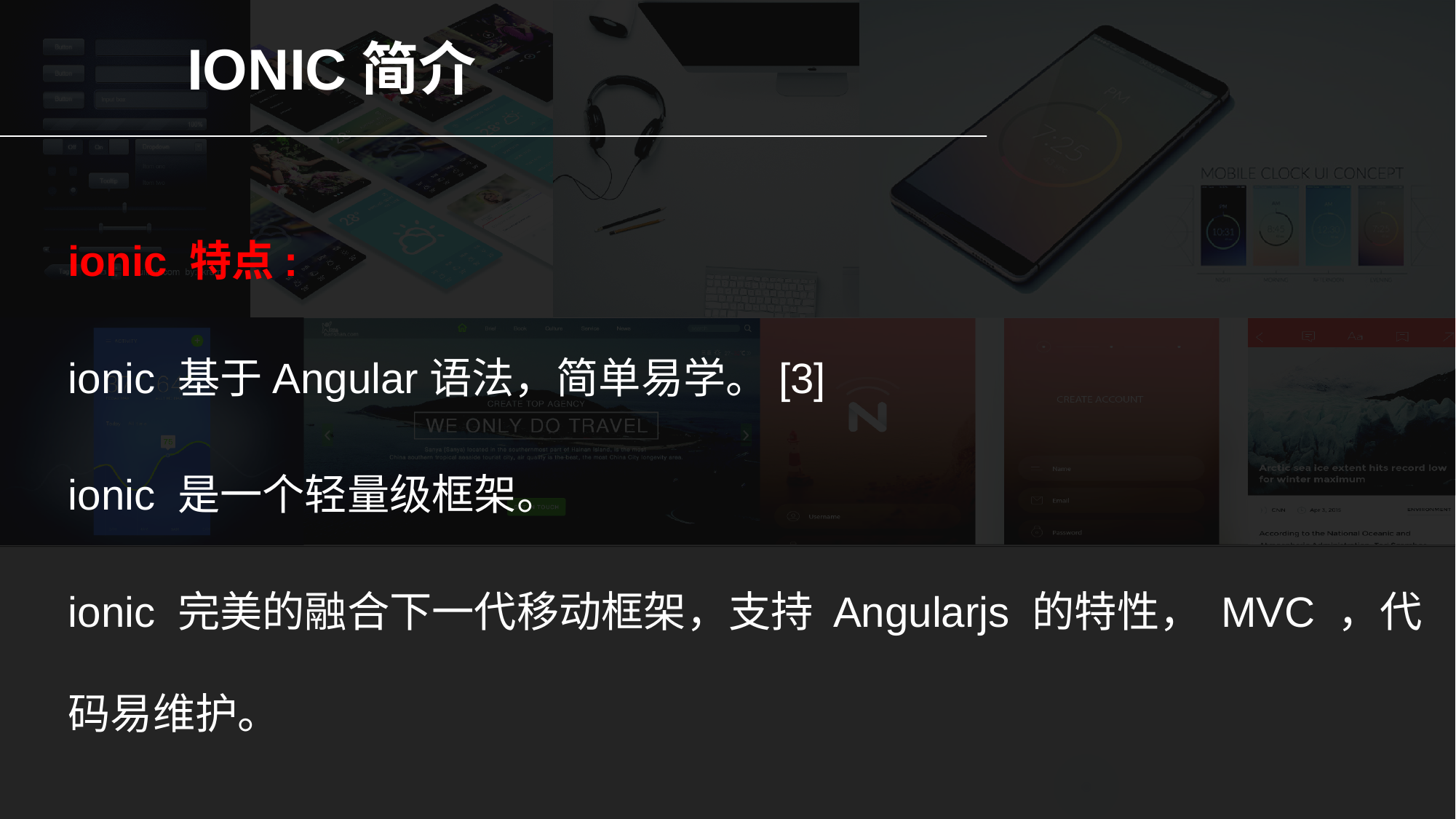

IONIC简介
ionic 特点:
ionic 基于Angular语法，简单易学。[3]
ionic 是一个轻量级框架。
ionic 完美的融合下一代移动框架，支持 Angularjs 的特性， MVC ，代码易维护。